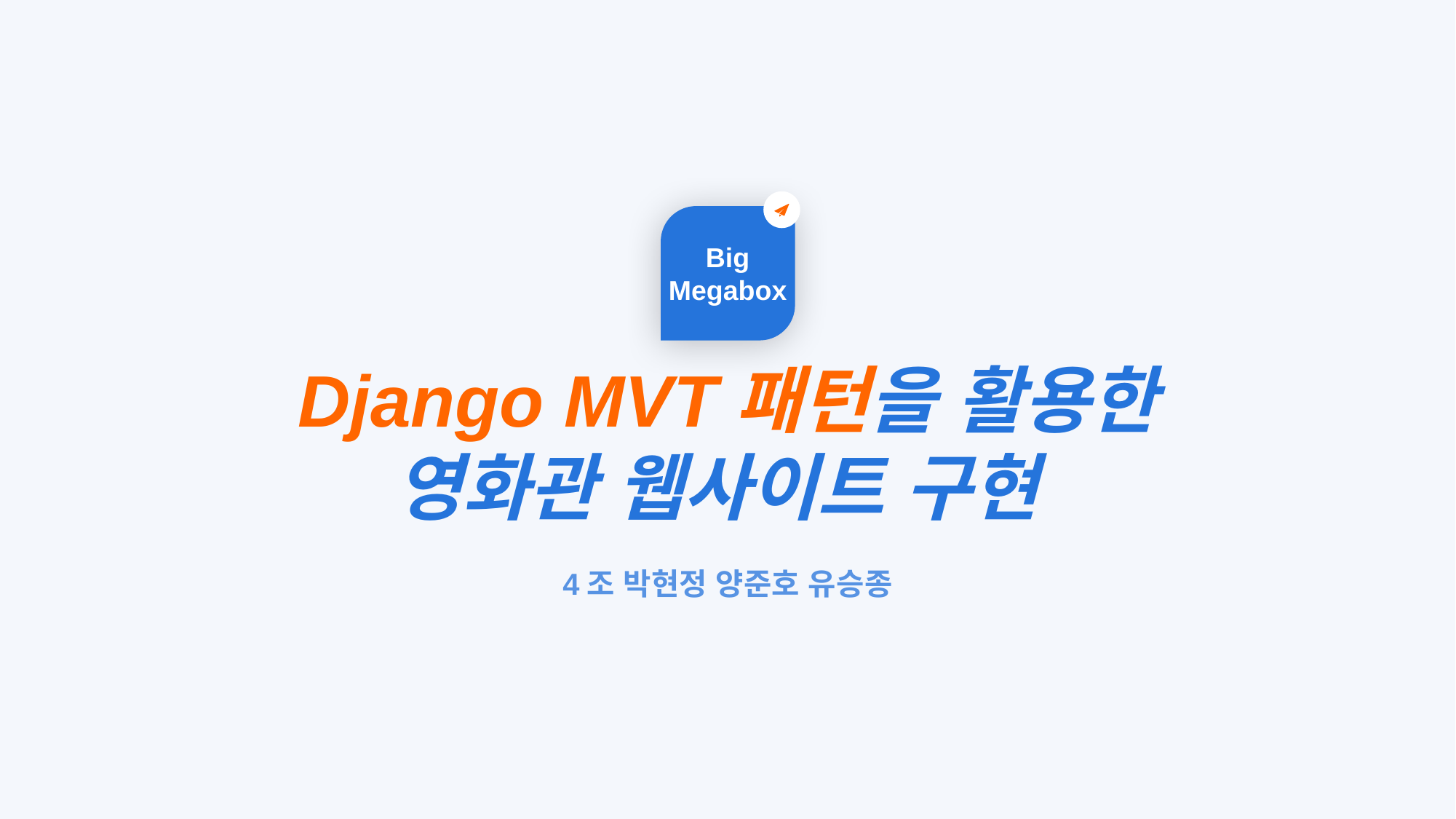

Big
Megabox
Django MVT패턴을 활용한
영화관 웹사이트 구현
4조 박현정 양준호 유승종